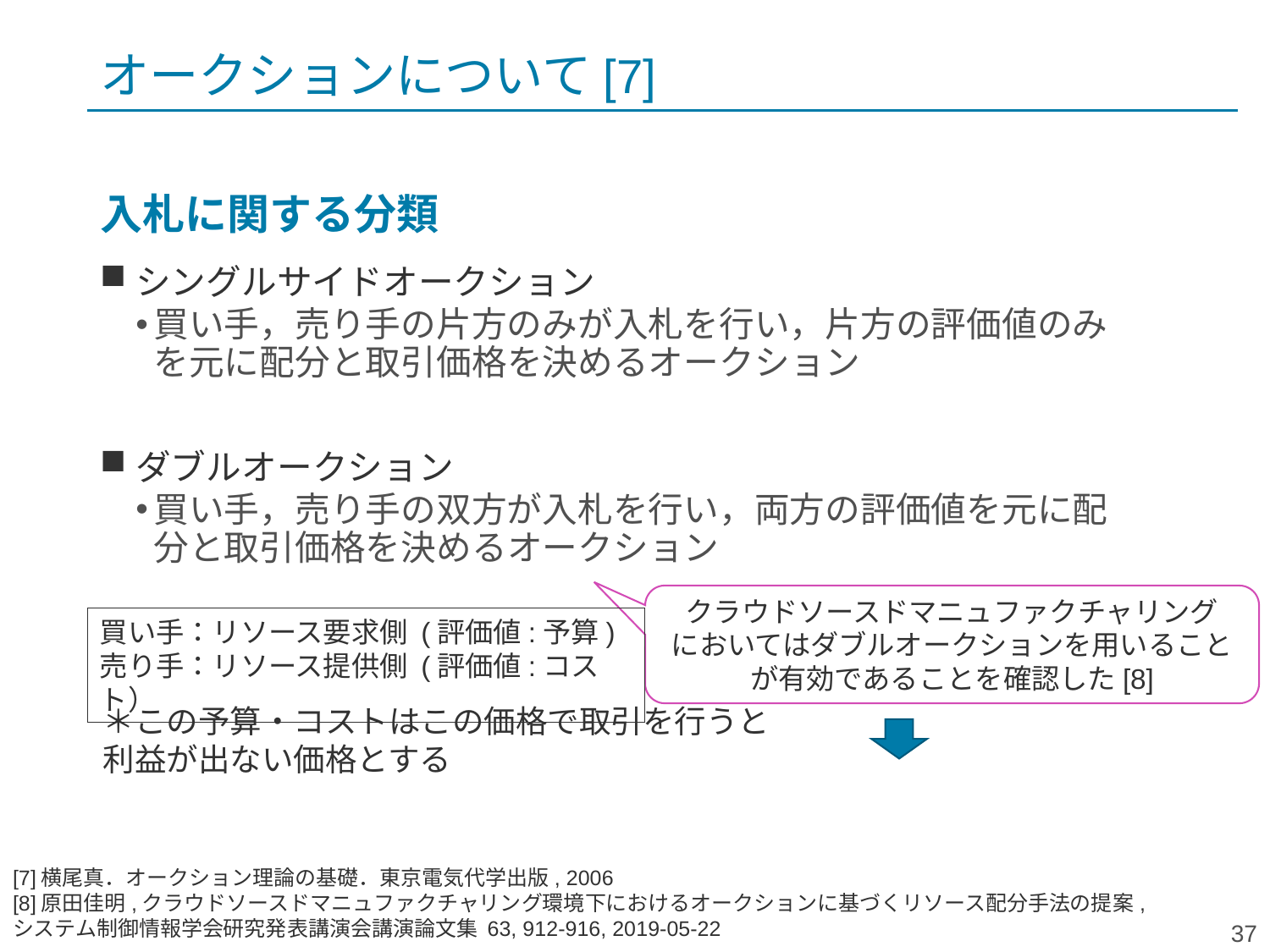

# オークションについて[7]
入札に関する分類
シングルサイドオークション
買い手，売り手の片方のみが入札を行い，片方の評価値のみを元に配分と取引価格を決めるオークション

ダブルオークション
買い手，売り手の双方が入札を行い，両方の評価値を元に配分と取引価格を決めるオークション

クラウドソースドマニュファクチャリング
においてはダブルオークションを用いることが有効であることを確認した[8]
買い手：リソース要求側 (評価値:予算)
売り手：リソース提供側 (評価値:コスト）
＊この予算・コストはこの価格で取引を行うと
利益が出ない価格とする

[7]横尾真．オークション理論の基礎．東京電気代学出版, 2006
[8]原田佳明,クラウドソースドマニュファクチャリング環境下におけるオークションに基づくリソース配分手法の提案,システム制御情報学会研究発表講演会講演論文集 63, 912-916, 2019-05-22
37